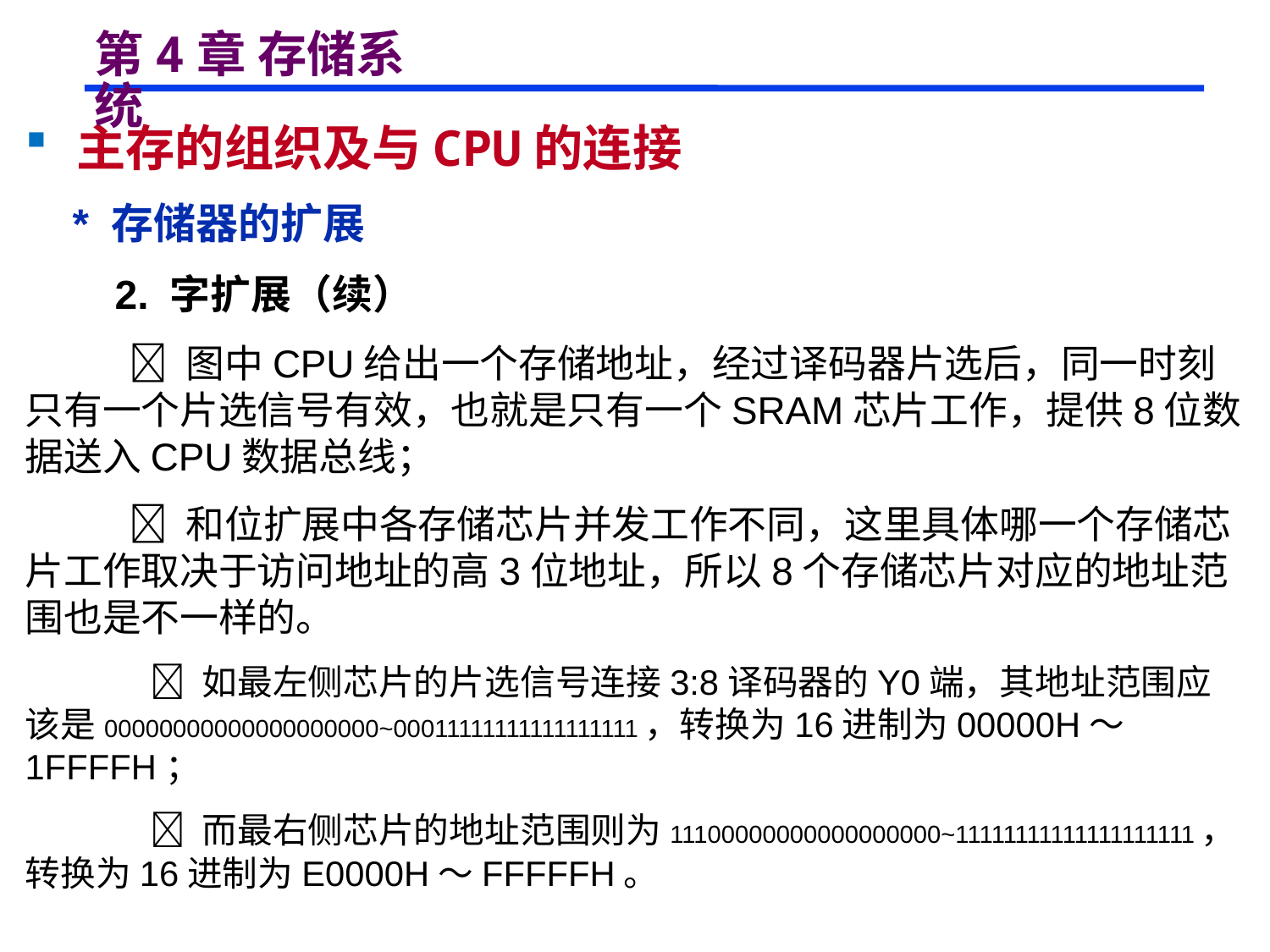

# 第4章 存储系统
 主存的组织及与CPU的连接
    * 存储器的扩展
        2. 字扩展（续）
            • 图中CPU给出一个存储地址，经过译码器片选后，同一时刻只有一个片选信号有效，也就是只有一个SRAM芯片工作，提供8位数据送入CPU数据总线；
            • 和位扩展中各存储芯片并发工作不同，这里具体哪一个存储芯片工作取决于访问地址的高3位地址，所以8个存储芯片对应的地址范围也是不一样的。
                ♣ 如最左侧芯片的片选信号连接3:8译码器的Y0端，其地址范围应该是00000000000000000000~00011111111111111111，转换为16进制为00000H～1FFFFH；
                ♣ 而最右侧芯片的地址范围则为11100000000000000000~11111111111111111111，转换为16进制为E0000H～FFFFFH。